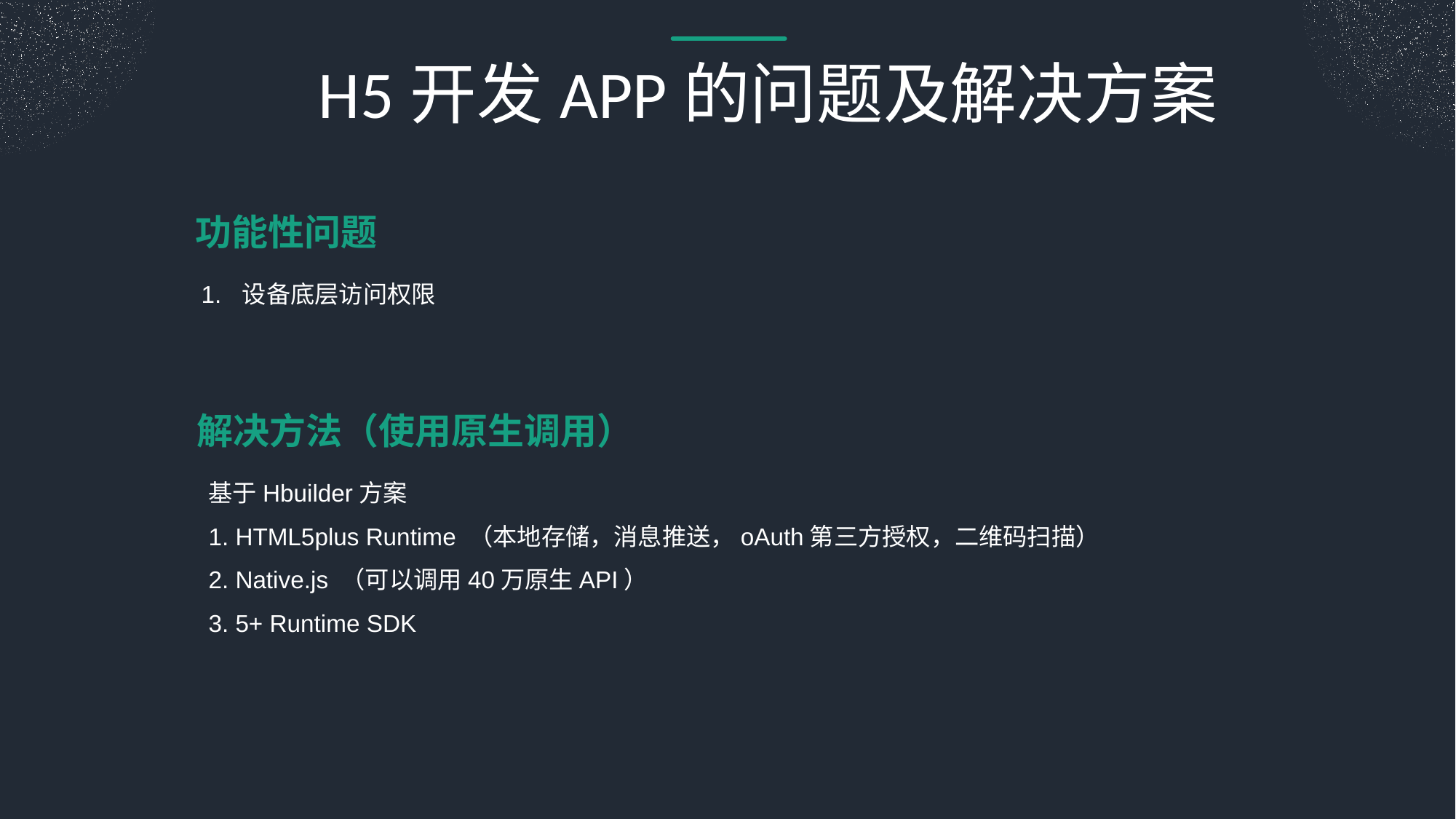

H5开发APP的问题及解决方案

功能性问题
设备底层访问权限
解决方法（使用原生调用）
基于Hbuilder方案
1. HTML5plus Runtime （本地存储，消息推送，oAuth第三方授权，二维码扫描）
2. Native.js （可以调用40万原生API）
3. 5+ Runtime SDK